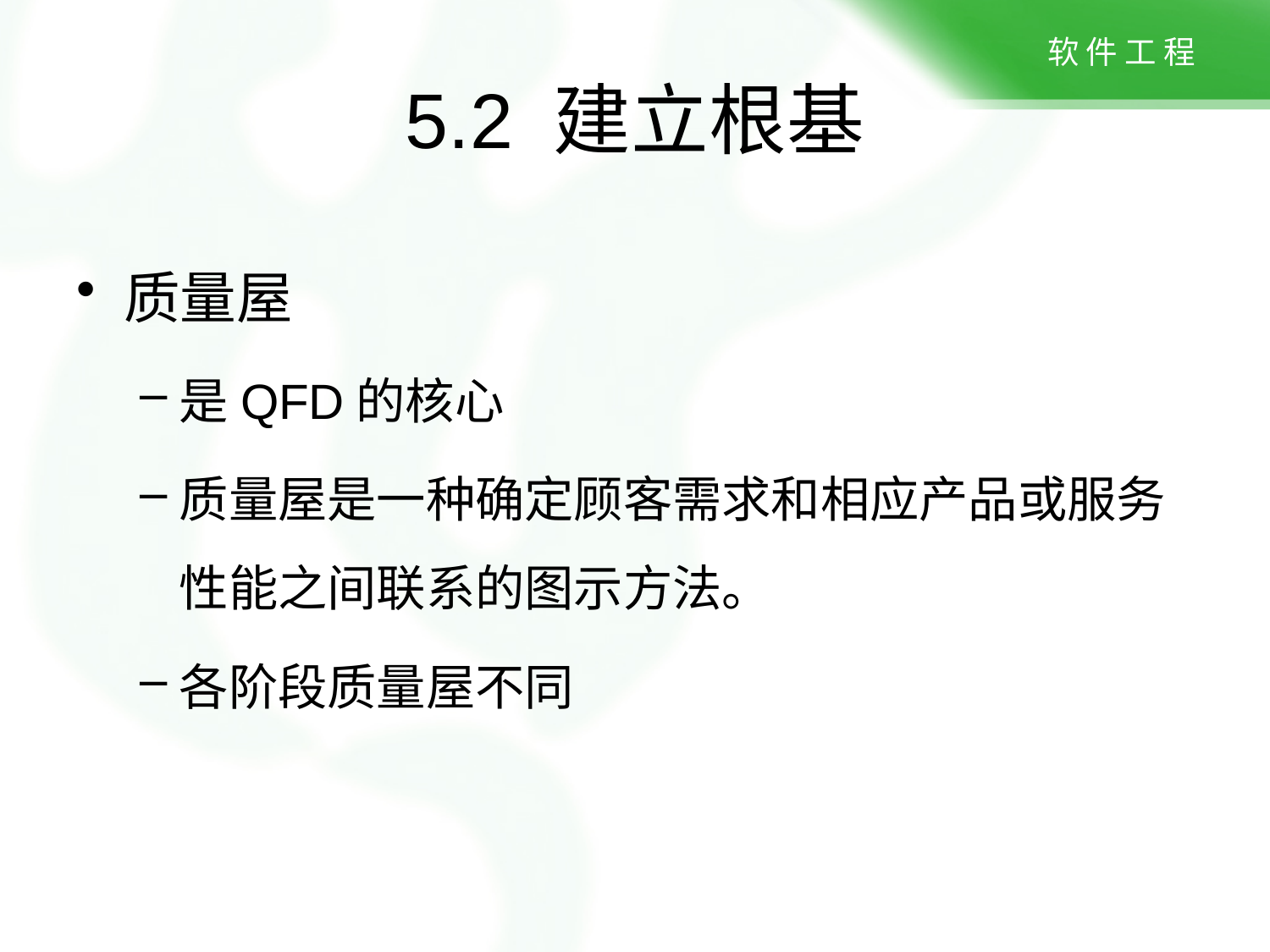

# 5.2 建立根基
质量屋
是QFD的核心
质量屋是一种确定顾客需求和相应产品或服务性能之间联系的图示方法。
各阶段质量屋不同